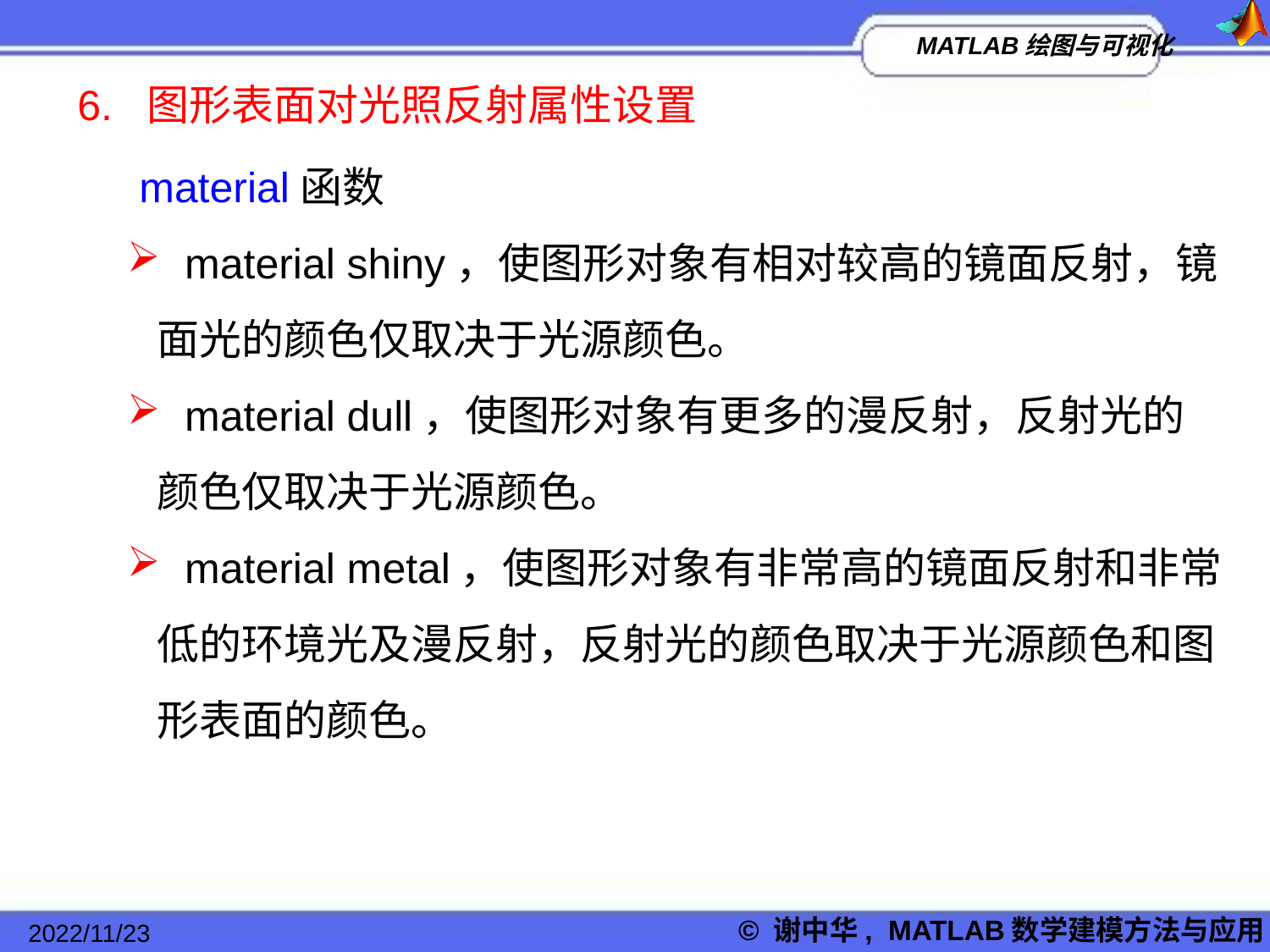

6.  图形表面对光照反射属性设置
 material函数
  material shiny，使图形对象有相对较高的镜面反射，镜面光的颜色仅取决于光源颜色。
  material dull，使图形对象有更多的漫反射，反射光的颜色仅取决于光源颜色。
  material metal，使图形对象有非常高的镜面反射和非常低的环境光及漫反射，反射光的颜色取决于光源颜色和图形表面的颜色。
2022/11/23
© 谢中华,  MATLAB数学建模方法与应用